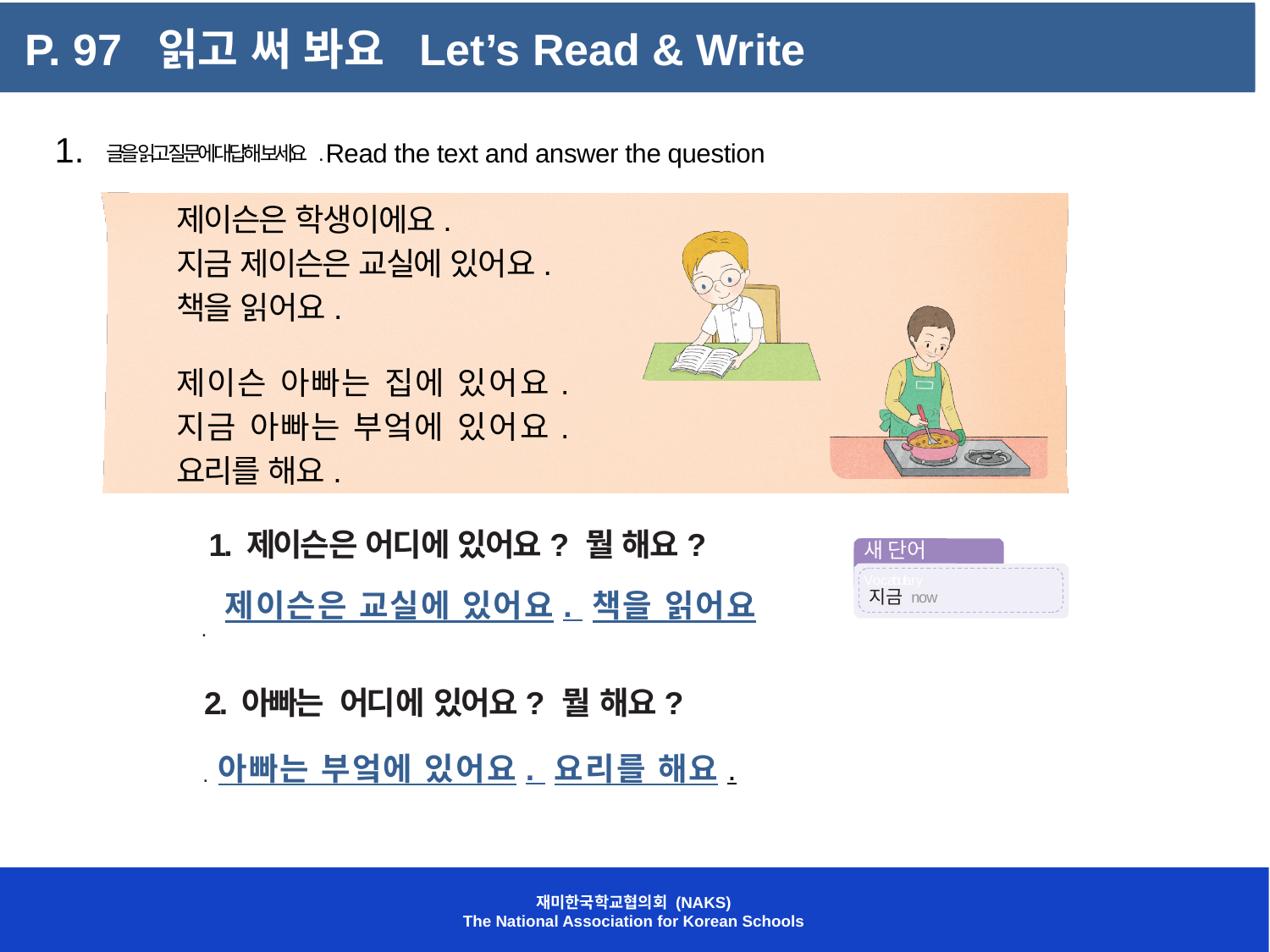

P. 97  읽고 써 봐요  Let’s Read & Write
1. 글을 읽고 질문에 대답해 보세요 . Read the text and answer the question

제이슨은 학생이에요.
지금 제이슨은 교실에 있어요. 책을 읽어요.

제이슨 아빠는 집에 있어요. 지금 아빠는 부엌에 있어요. 요리를 해요.

      1. 제이슨은 어디에 있어요? 뭘 해요?

.
     2. 아빠는  어디에 있어요? 뭘 해요?

.
새 단어 Vocabulary

지금 now
제이슨은 교실에 있어요. 책을 읽어요

2
아빠는 부엌에 있어요. 요리를 해요.
재미한국학교협의회 (NAKS)
The National Association for Korean Schools